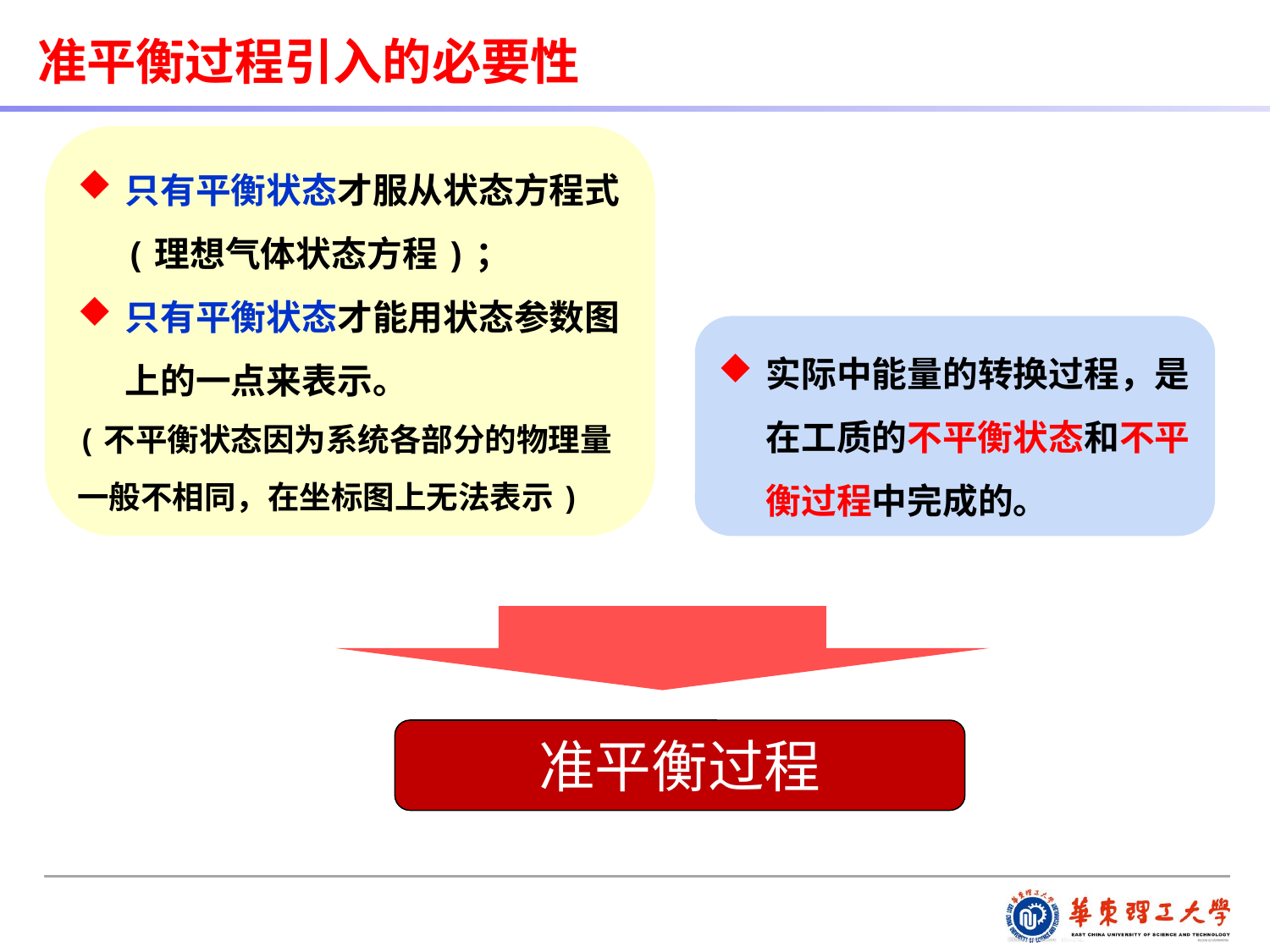

准平衡过程引入的必要性
只有平衡状态才服从状态方程式(理想气体状态方程)；
只有平衡状态才能用状态参数图上的一点来表示。
(不平衡状态因为系统各部分的物理量一般不相同，在坐标图上无法表示)
实际中能量的转换过程，是在工质的不平衡状态和不平衡过程中完成的。

准平衡过程